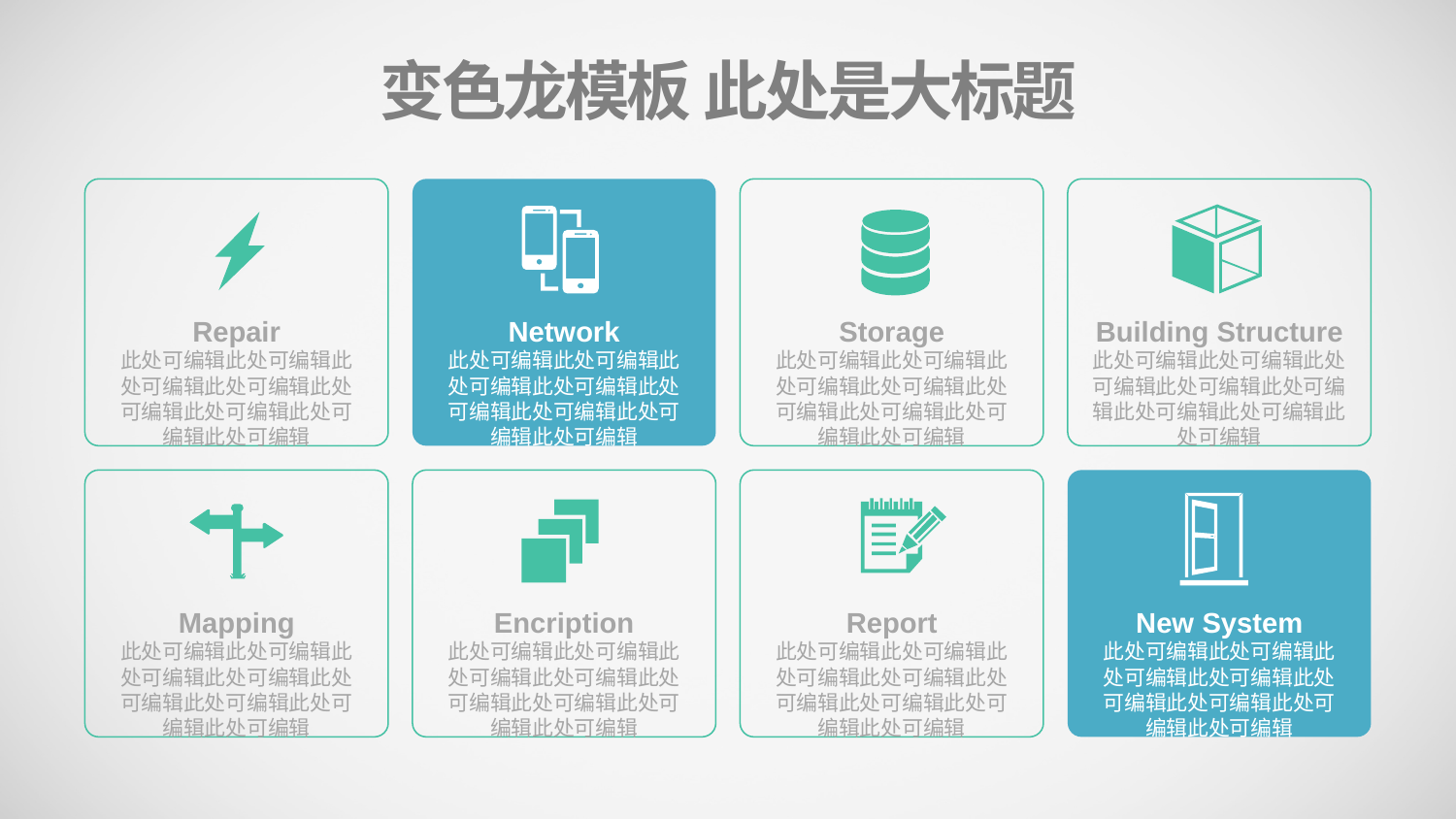

变色龙模板 此处是大标题

Repair
此处可编辑此处可编辑此处可编辑此处可编辑此处可编辑此处可编辑此处可编辑此处可编辑
Network
此处可编辑此处可编辑此处可编辑此处可编辑此处可编辑此处可编辑此处可编辑此处可编辑
Storage
此处可编辑此处可编辑此处可编辑此处可编辑此处可编辑此处可编辑此处可编辑此处可编辑
Building Structure
此处可编辑此处可编辑此处可编辑此处可编辑此处可编辑此处可编辑此处可编辑此处可编辑

Mapping
此处可编辑此处可编辑此处可编辑此处可编辑此处可编辑此处可编辑此处可编辑此处可编辑
Encription
此处可编辑此处可编辑此处可编辑此处可编辑此处可编辑此处可编辑此处可编辑此处可编辑
Report
此处可编辑此处可编辑此处可编辑此处可编辑此处可编辑此处可编辑此处可编辑此处可编辑
New System
此处可编辑此处可编辑此处可编辑此处可编辑此处可编辑此处可编辑此处可编辑此处可编辑